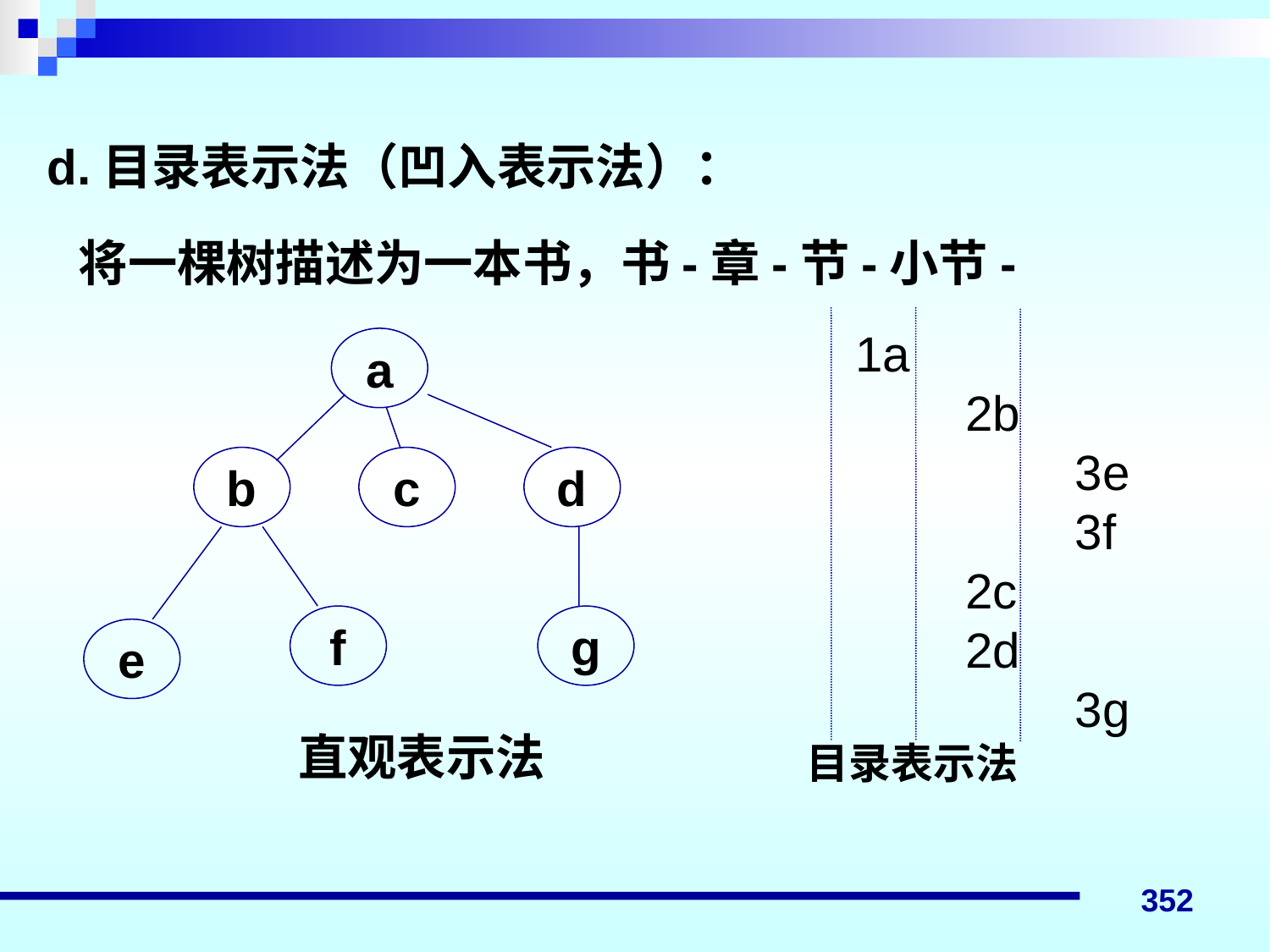

d.目录表示法（凹入表示法）：
将一棵树描述为一本书，书-章-节-小节-

    1a
            2b
                    3e
                    3f
            2c
            2d
                    3g
目录表示法
a

b
c
d

f
g
e
直观表示法
352